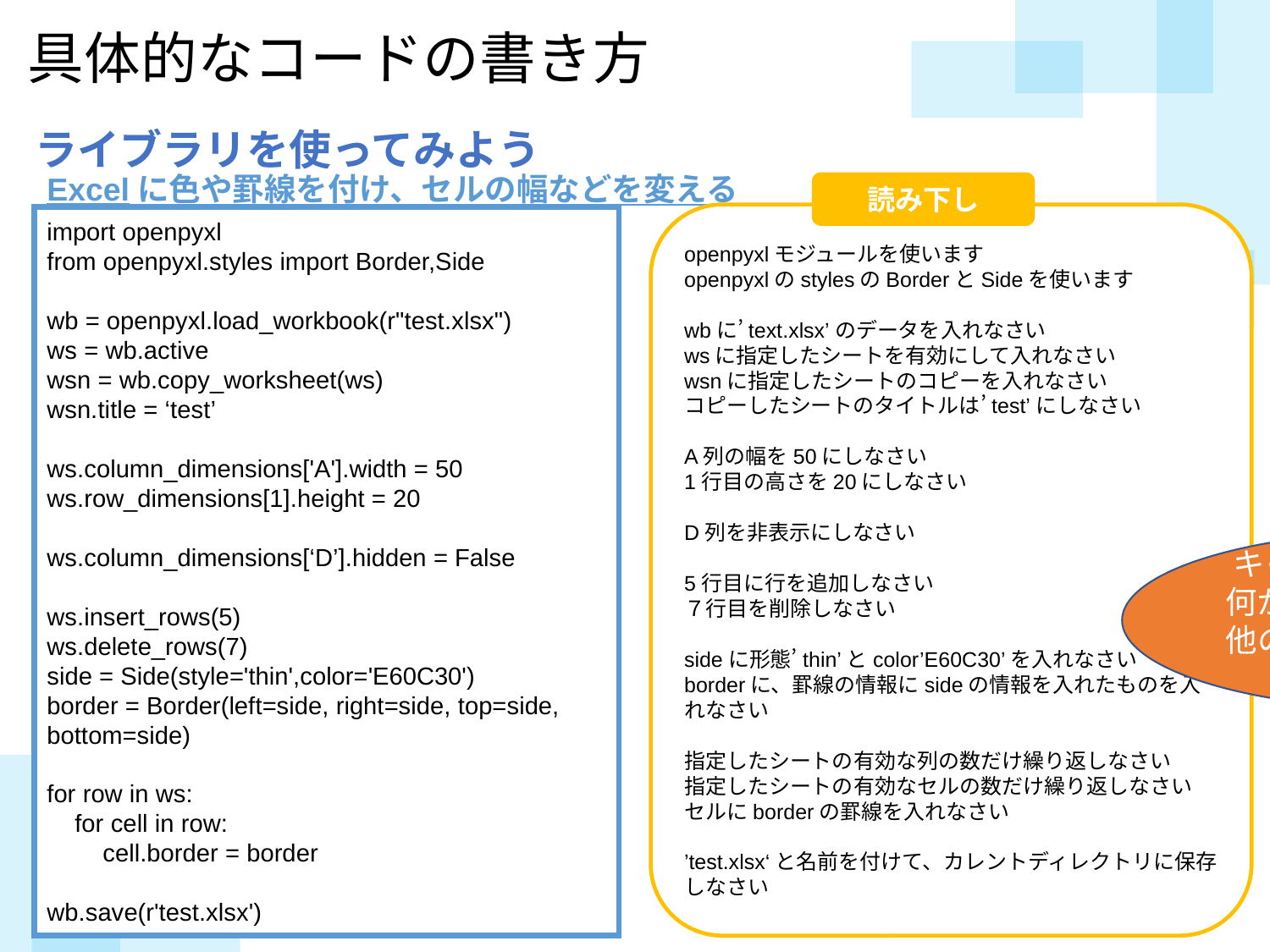

具体的なコードの書き方
ライブラリを使ってみよう
Excelに色や罫線を付け、セルの幅などを変える
読み下し
openpyxlモジュールを使います
openpyxlのstylesのBorderとSideを使います

wbに’text.xlsx’のデータを入れなさい
wsに指定したシートを有効にして入れなさい
wsnに指定したシートのコピーを入れなさい
コピーしたシートのタイトルは’test’にしなさい

A列の幅を50にしなさい
1行目の高さを20にしなさい

D列を非表示にしなさい

5行目に行を追加しなさい
７行目を削除しなさい

sideに形態’thin’とcolor’E60C30’を入れなさい
borderに、罫線の情報にsideの情報を入れたものを入れなさい

指定したシートの有効な列の数だけ繰り返しなさい
指定したシートの有効なセルの数だけ繰り返しなさい
セルにborderの罫線を入れなさい

’test.xlsx‘と名前を付けて、カレントディレクトリに保存しなさい
import openpyxl
from openpyxl.styles import Border,Side

wb = openpyxl.load_workbook(r"test.xlsx")
ws = wb.active
wsn = wb.copy_worksheet(ws)
wsn.title = ‘test’

ws.column_dimensions['A'].width = 50
ws.row_dimensions[1].height = 20

ws.column_dimensions[‘D’].hidden = False

ws.insert_rows(5)
ws.delete_rows(7)
side = Side(style='thin',color='E60C30')
border = Border(left=side, right=side, top=side, bottom=side)

for row in ws:
    for cell in row:
        cell.border = border

wb.save(r'test.xlsx')
キャラにこのE60C30とは何かを説明させてください
他の資料を参考にしてください
38